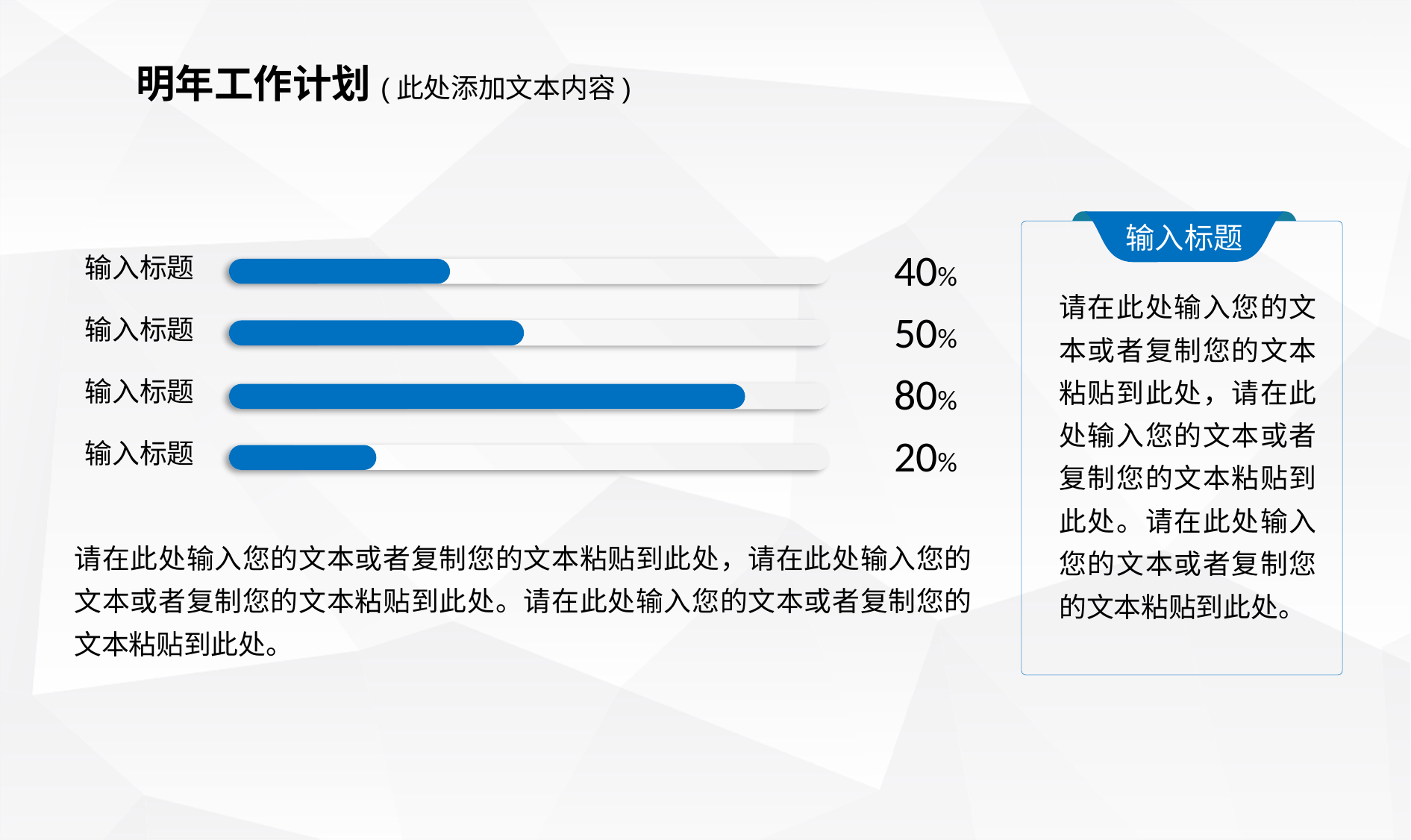

明年工作计划(此处添加文本内容)

输入标题

输入标题
40%

请在此处输入您的文本或者复制您的文本粘贴到此处，请在此处输入您的文本或者复制您的文本粘贴到此处。请在此处输入您的文本或者复制您的文本粘贴到此处。
输入标题
50%
输入标题
80%
输入标题
20%
请在此处输入您的文本或者复制您的文本粘贴到此处，请在此处输入您的文本或者复制您的文本粘贴到此处。请在此处输入您的文本或者复制您的文本粘贴到此处。